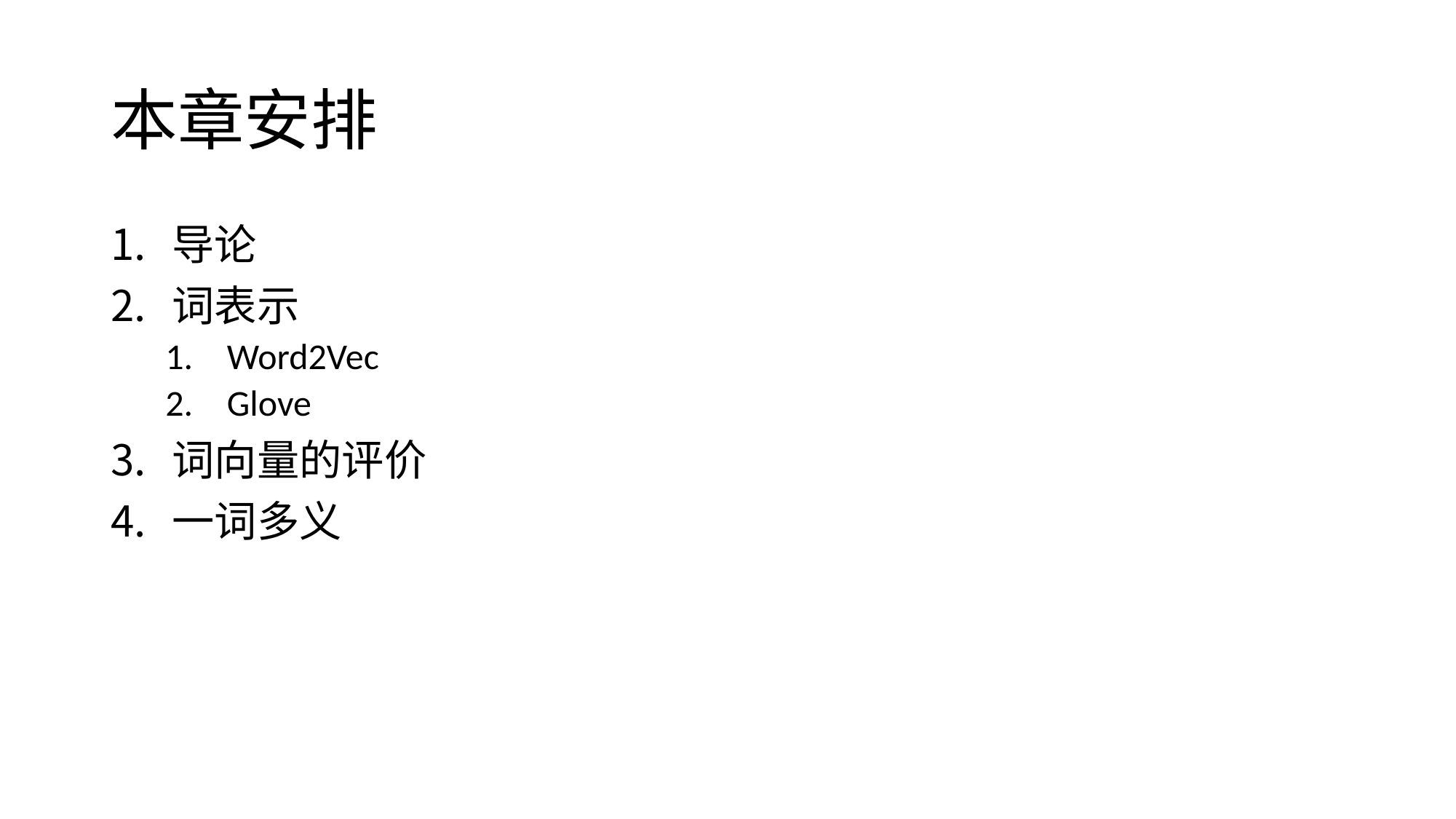

# 本章安排
导论
词表示
Word2Vec
Glove
词向量的评价
一词多义